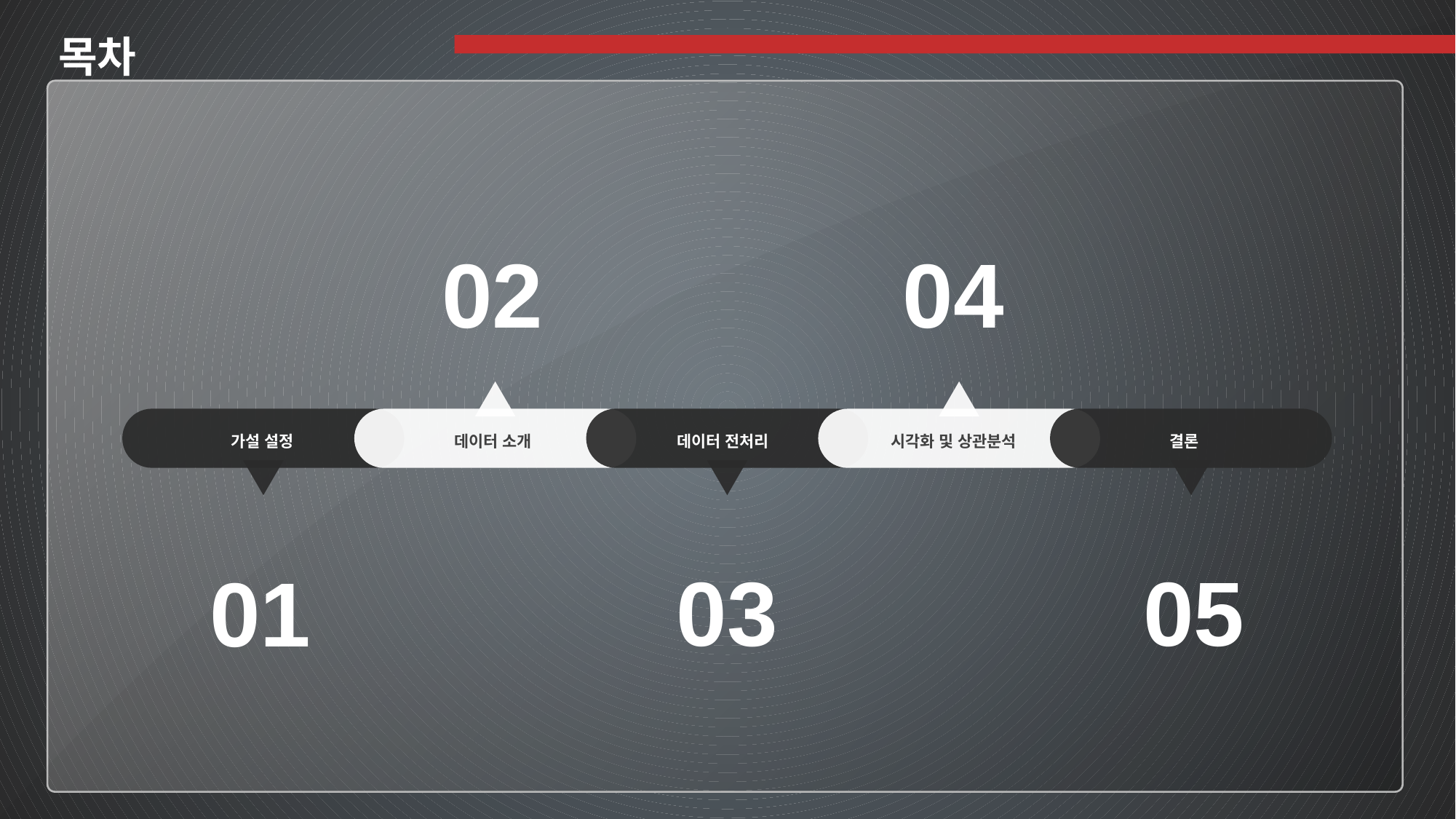

목차

02
04

가설 설정
데이터 소개
데이터 전처리
시각화 및 상관분석
결론
03
05
01